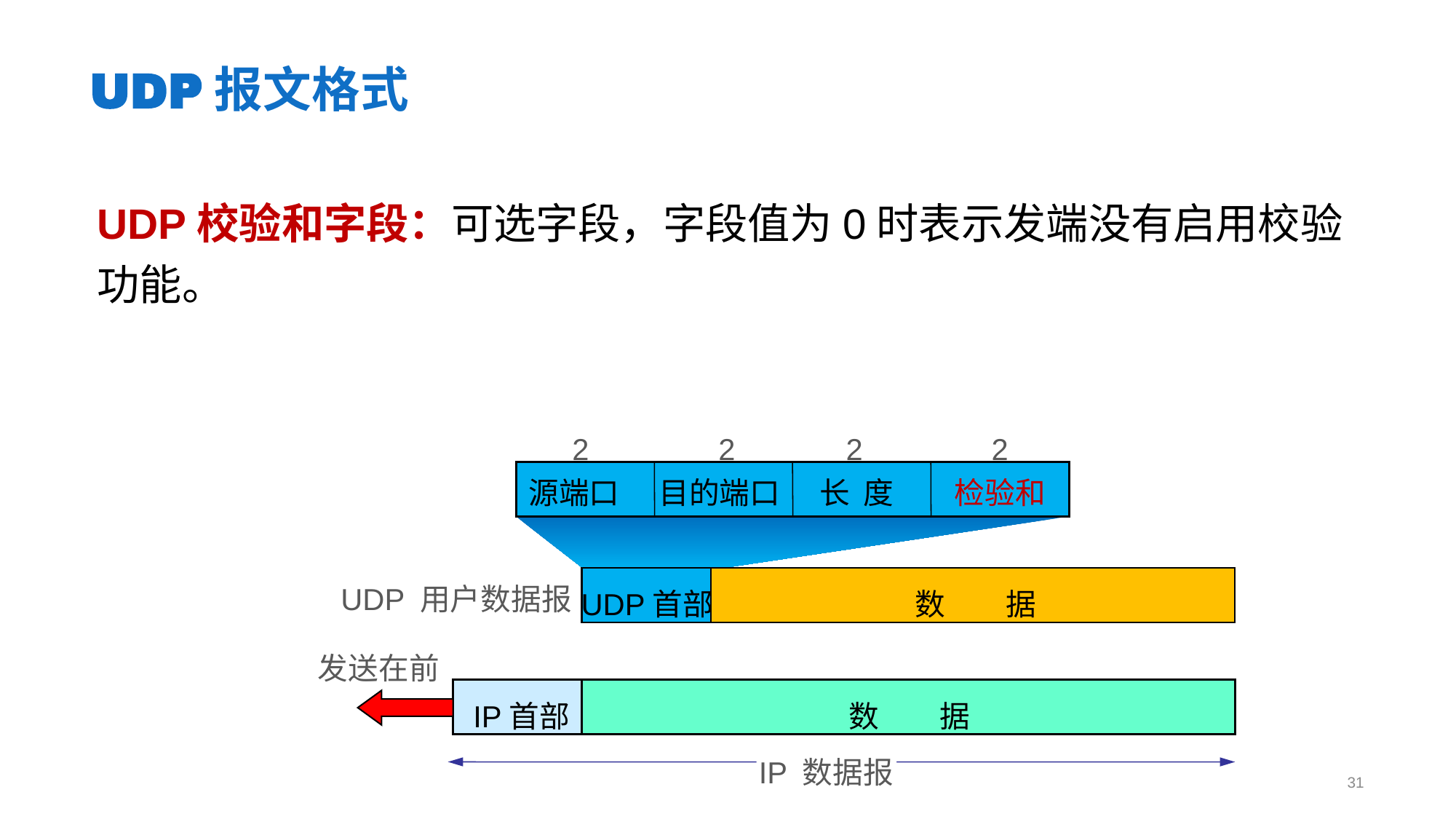

# UDP报文格式
UDP校验和字段：可选字段，字段值为0时表示发端没有启用校验功能。
2
2
2
2
长  度
源端口
目的端口
检验和

UDP 用户数据报
UDP首部
数         据
发送在前

IP首部
数         据

IP 数据报

31